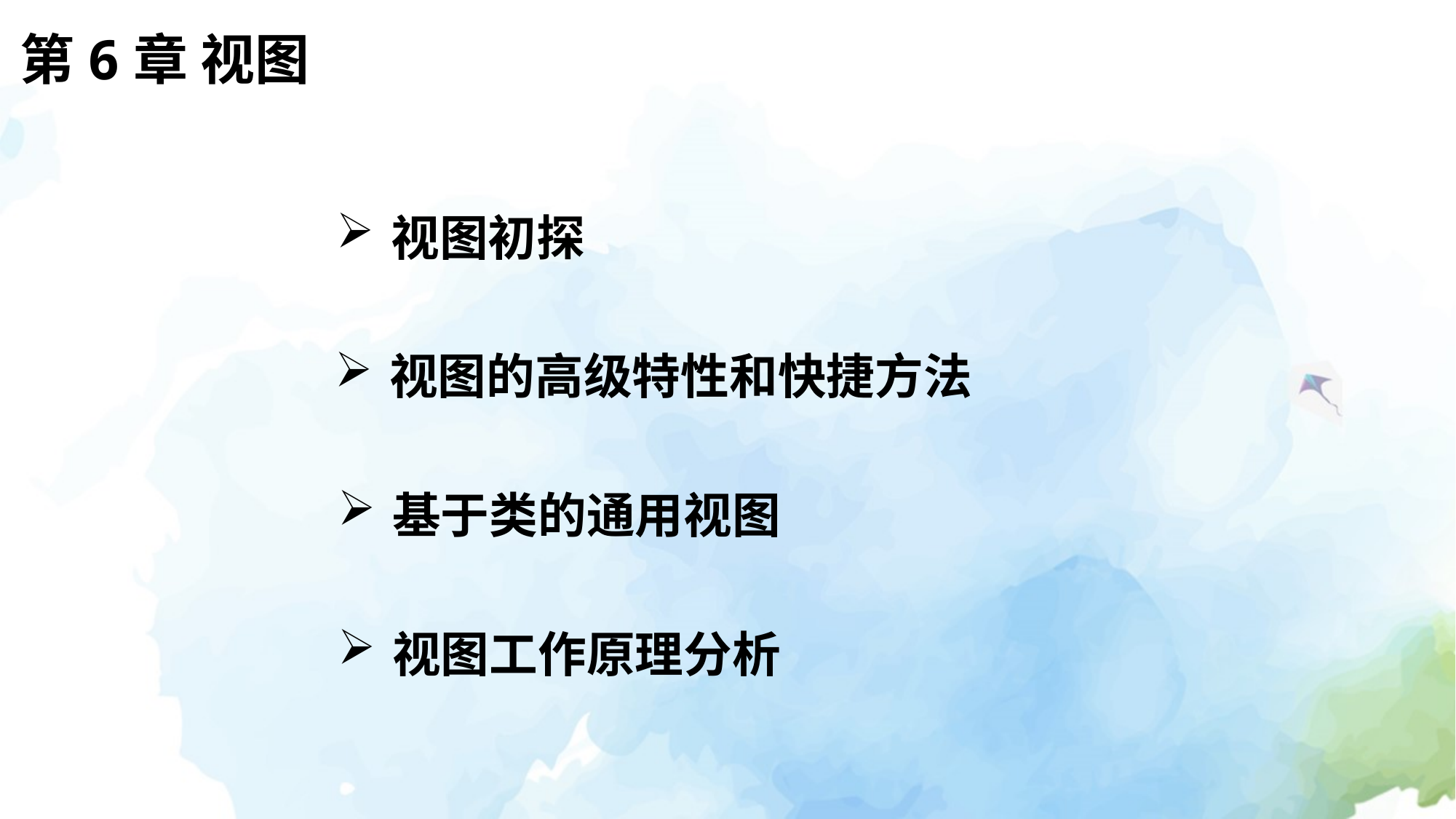

第6章 视图
视图初探
视图的高级特性和快捷方法
基于类的通用视图
视图工作原理分析